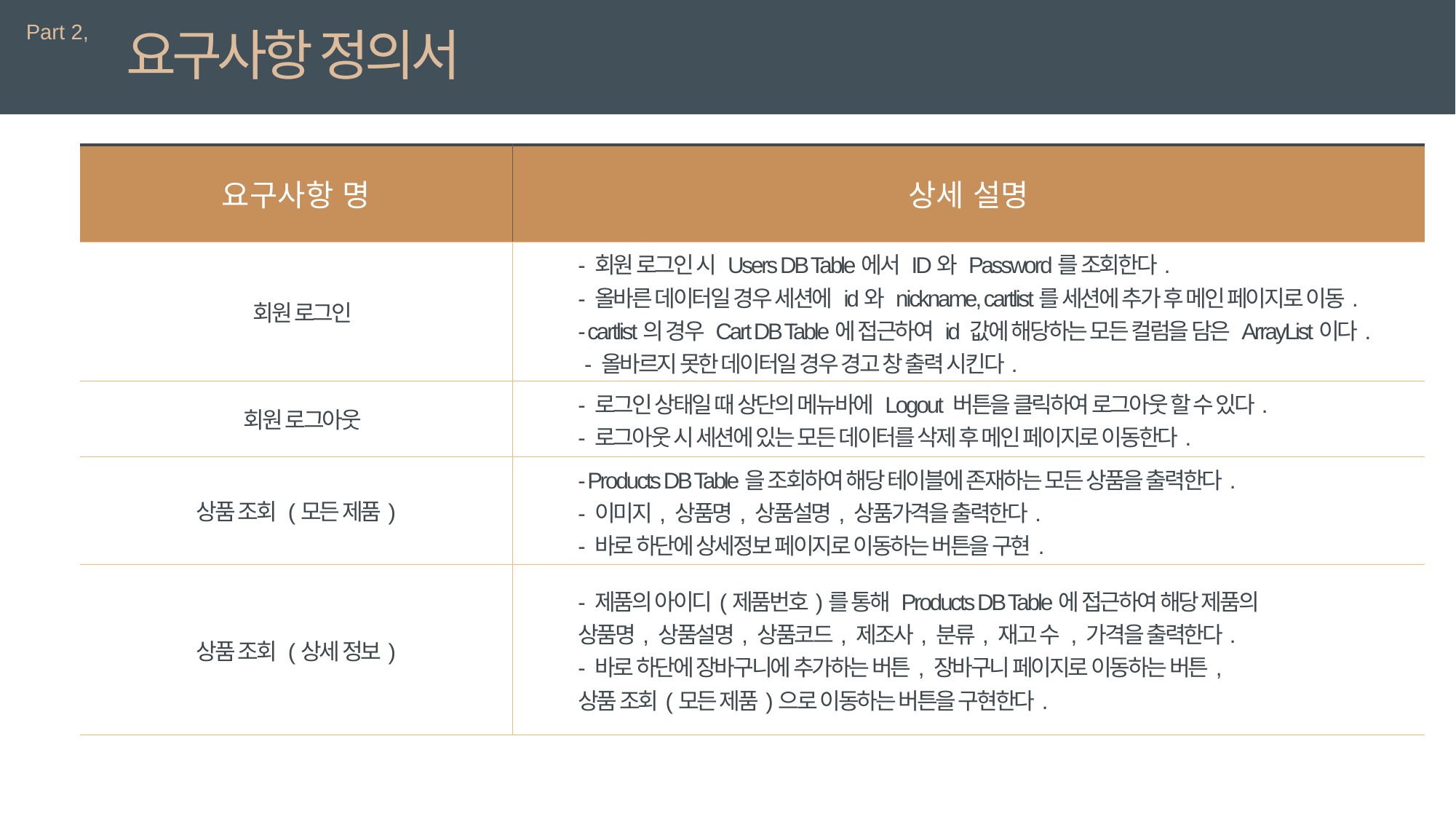

Part 2,
요구사항 정의서
| 요구사항 명 | 상세 설명 |
| --- | --- |
| 회원 로그인 | - 회원 로그인 시 Users DB Table에서 ID와 Password를 조회한다. - 올바른 데이터일 경우 세션에 id와 nickname, cartlist를 세션에 추가 후 메인 페이지로 이동. - cartlist의 경우 Cart DB Table에 접근하여 id 값에 해당하는 모든 컬럼을 담은 ArrayList이다. - 올바르지 못한 데이터일 경우 경고 창 출력 시킨다. |
| 회원 로그아웃 | - 로그인 상태일 때 상단의 메뉴바에 Logout 버튼을 클릭하여 로그아웃 할 수 있다. - 로그아웃 시 세션에 있는 모든 데이터를 삭제 후 메인 페이지로 이동한다. |
| 상품 조회 (모든 제품) | - Products DB Table을 조회하여 해당 테이블에 존재하는 모든 상품을 출력한다. - 이미지, 상품명, 상품설명, 상품가격을 출력한다. - 바로 하단에 상세정보 페이지로 이동하는 버튼을 구현. |
| 상품 조회 (상세 정보) | - 제품의 아이디(제품번호)를 통해 Products DB Table에 접근하여 해당 제품의 상품명, 상품설명, 상품코드, 제조사, 분류, 재고 수 , 가격을 출력한다. - 바로 하단에 장바구니에 추가하는 버튼, 장바구니 페이지로 이동하는 버튼, 상품 조회(모든 제품)으로 이동하는 버튼을 구현한다. |